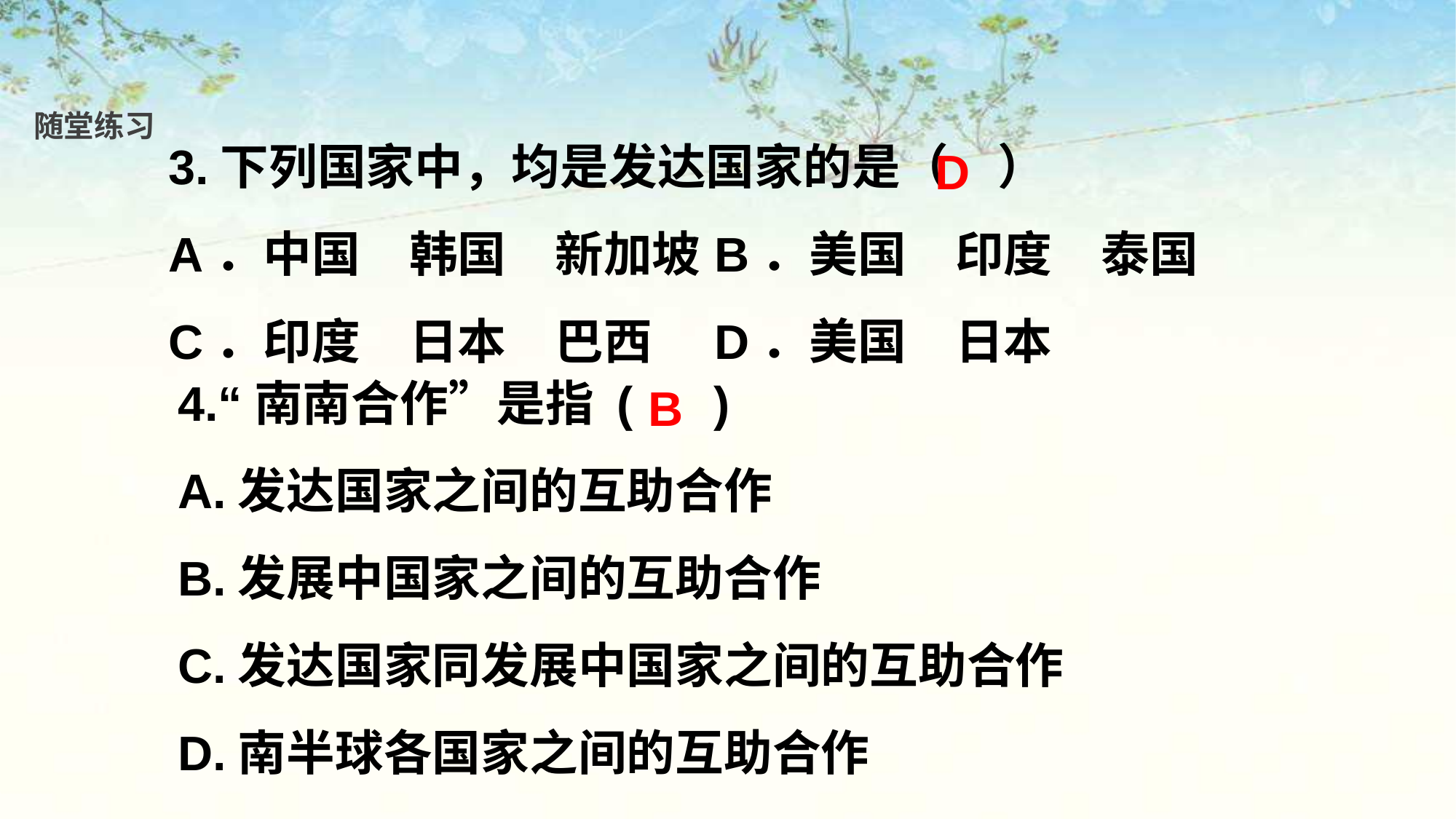

随堂练习
3.下列国家中，均是发达国家的是（　）
A．中国　韩国　新加坡	B．美国　印度　泰国
C．印度　日本　巴西	D．美国　日本
D
4.“南南合作”是指 (      )
A.发达国家之间的互助合作
B.发展中国家之间的互助合作
C.发达国家同发展中国家之间的互助合作
D.南半球各国家之间的互助合作
B